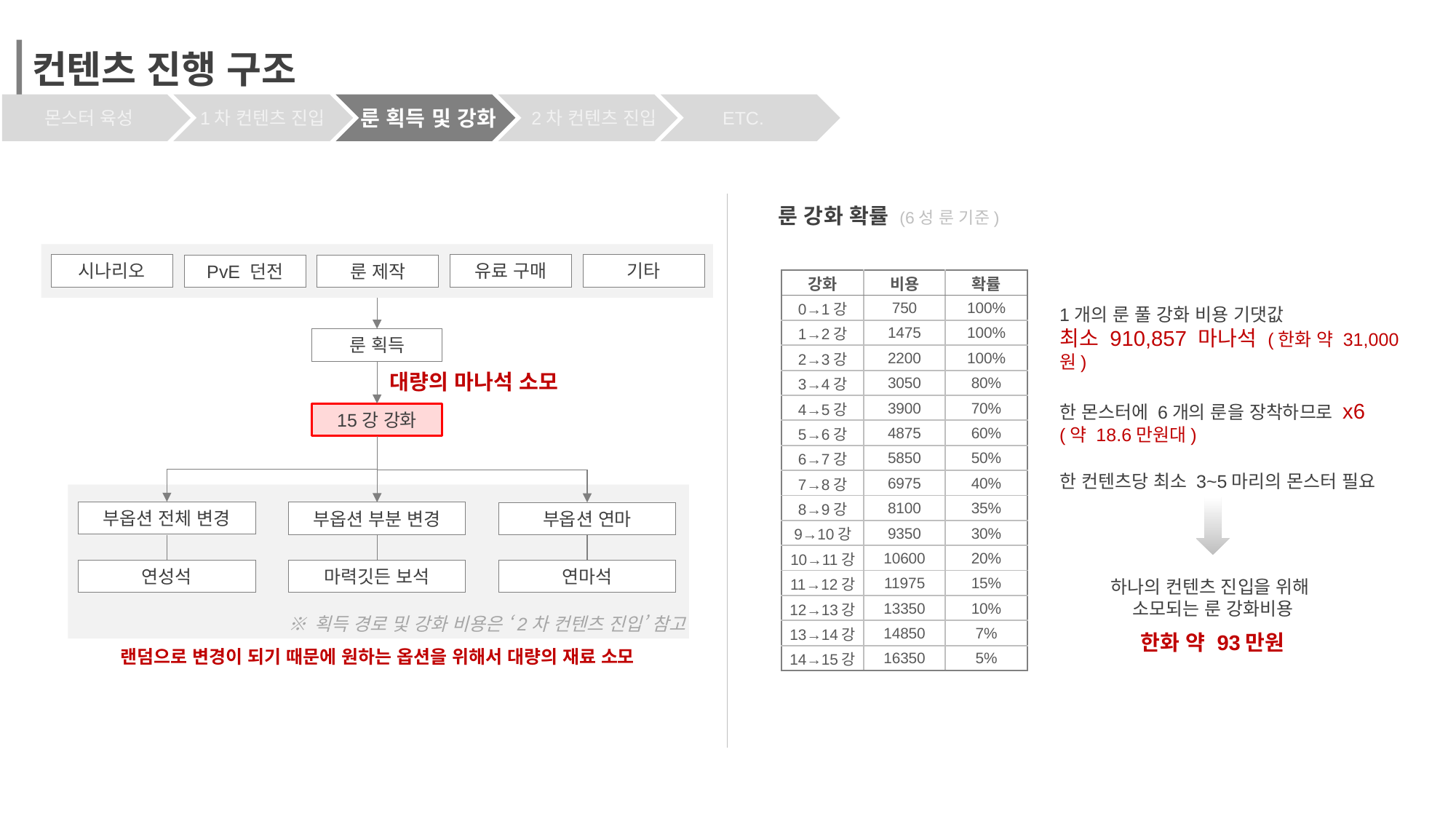

컨텐츠 진행 구조

룬 획득 및 강화
ETC.
몬스터 육성
2차 컨텐츠 진입
1차 컨텐츠 진입
룬 강화 확률 (6성 룬 기준)

시나리오
기타
유료 구매
룬 제작
PvE 던전
룬 획득
15강 강화

부옵션 전체 변경
부옵션 부분 변경
부옵션 연마
연성석
연마석
마력깃든 보석
※ 획득 경로 및 강화 비용은 ‘2차 컨텐츠 진입’ 참고
| 강화 | 비용 | 확률 |
| --- | --- | --- |
| 0→1강 | 750 | 100% |
| 1→2강 | 1475 | 100% |
| 2→3강 | 2200 | 100% |
| 3→4강 | 3050 | 80% |
| 4→5강 | 3900 | 70% |
| 5→6강 | 4875 | 60% |
| 6→7강 | 5850 | 50% |
| 7→8강 | 6975 | 40% |
| 8→9강 | 8100 | 35% |
| 9→10강 | 9350 | 30% |
| 10→11강 | 10600 | 20% |
| 11→12강 | 11975 | 15% |
| 12→13강 | 13350 | 10% |
| 13→14강 | 14850 | 7% |
| 14→15강 | 16350 | 5% |
1개의 룬 풀 강화 비용 기댓값
최소 910,857 마나석 (한화 약 31,000원)

한 몬스터에 6개의 룬을 장착하므로 x6
(약 18.6만원대)

한 컨텐츠당 최소 3~5마리의 몬스터 필요
대량의 마나석 소모

하나의 컨텐츠 진입을 위해
소모되는 룬 강화비용
한화 약 93만원
랜덤으로 변경이 되기 때문에 원하는 옵션을 위해서 대량의 재료 소모